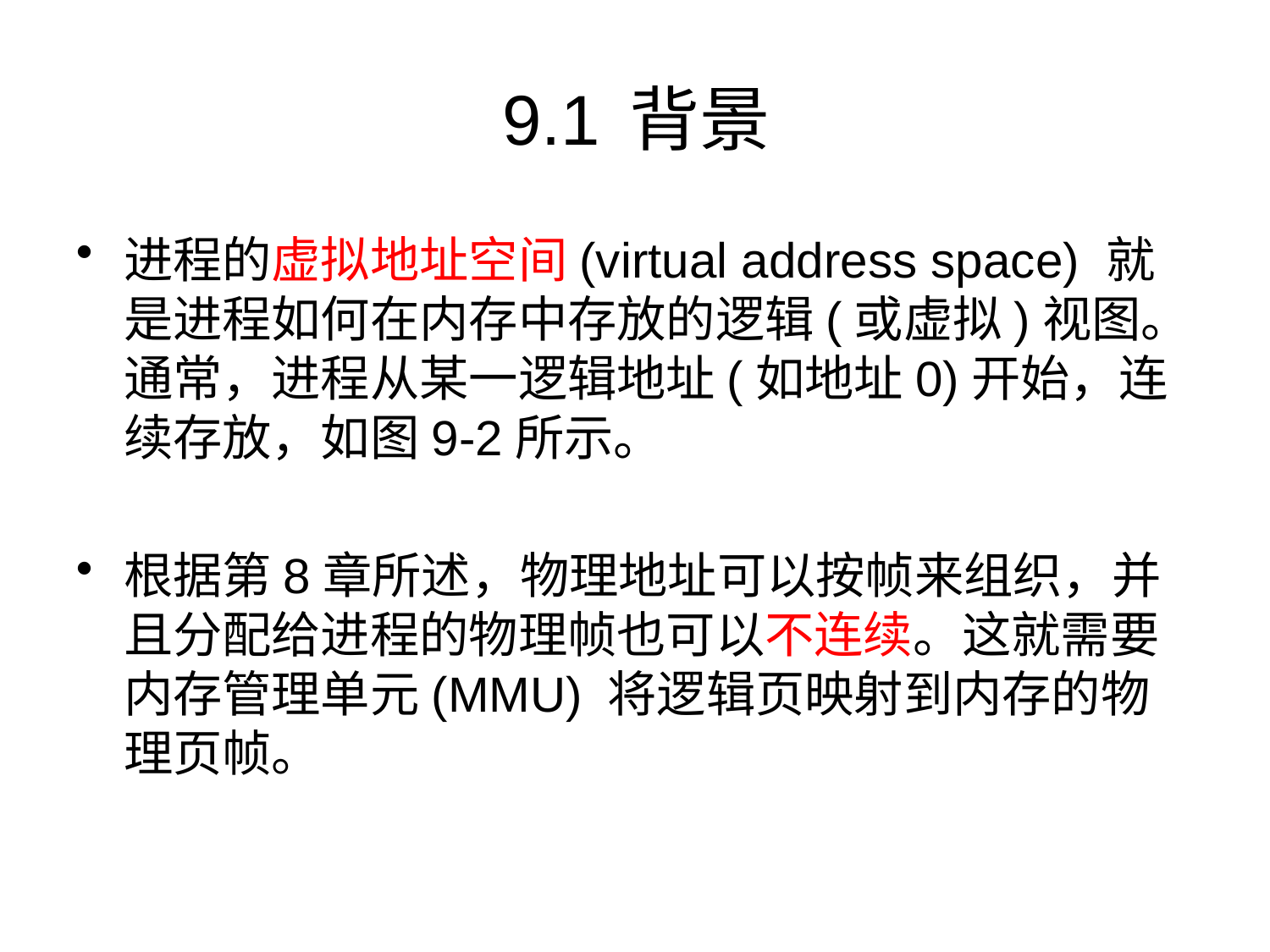

# 9.1	背景
进程的虚拟地址空间(virtual address space) 就是进程如何在内存中存放的逻辑(或虚拟)视图。通常，进程从某一逻辑地址(如地址0)开始，连续存放，如图9-2所示。

根据第8章所述，物理地址可以按帧来组织，并且分配给进程的物理帧也可以不连续。这就需要内存管理单元(MMU) 将逻辑页映射到内存的物理页帧。